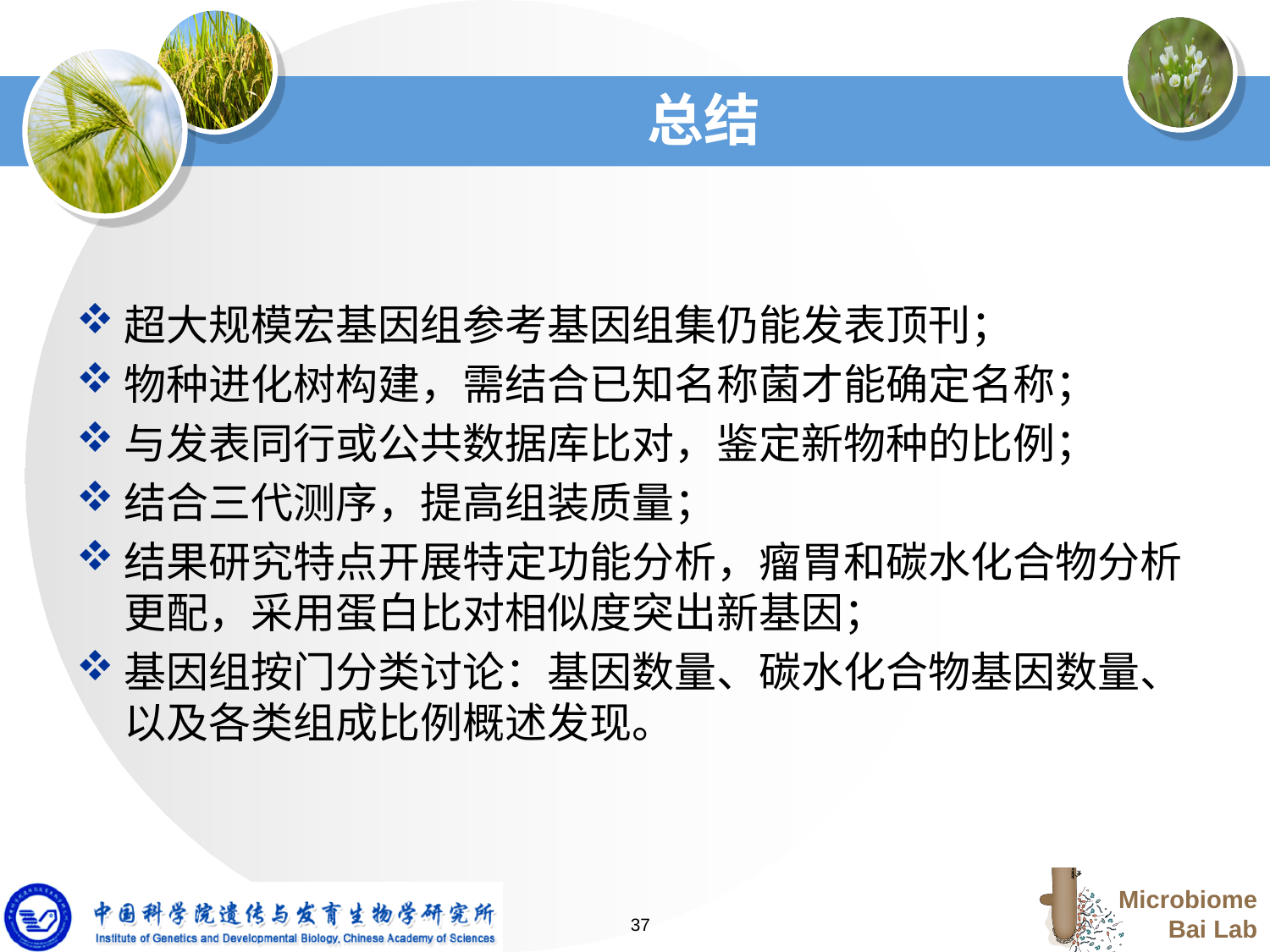

# 总结

超大规模宏基因组参考基因组集仍能发表顶刊；
物种进化树构建，需结合已知名称菌才能确定名称；
与发表同行或公共数据库比对，鉴定新物种的比例；
结合三代测序，提高组装质量；
结果研究特点开展特定功能分析，瘤胃和碳水化合物分析更配，采用蛋白比对相似度突出新基因；
基因组按门分类讨论：基因数量、碳水化合物基因数量、以及各类组成比例概述发现。

37